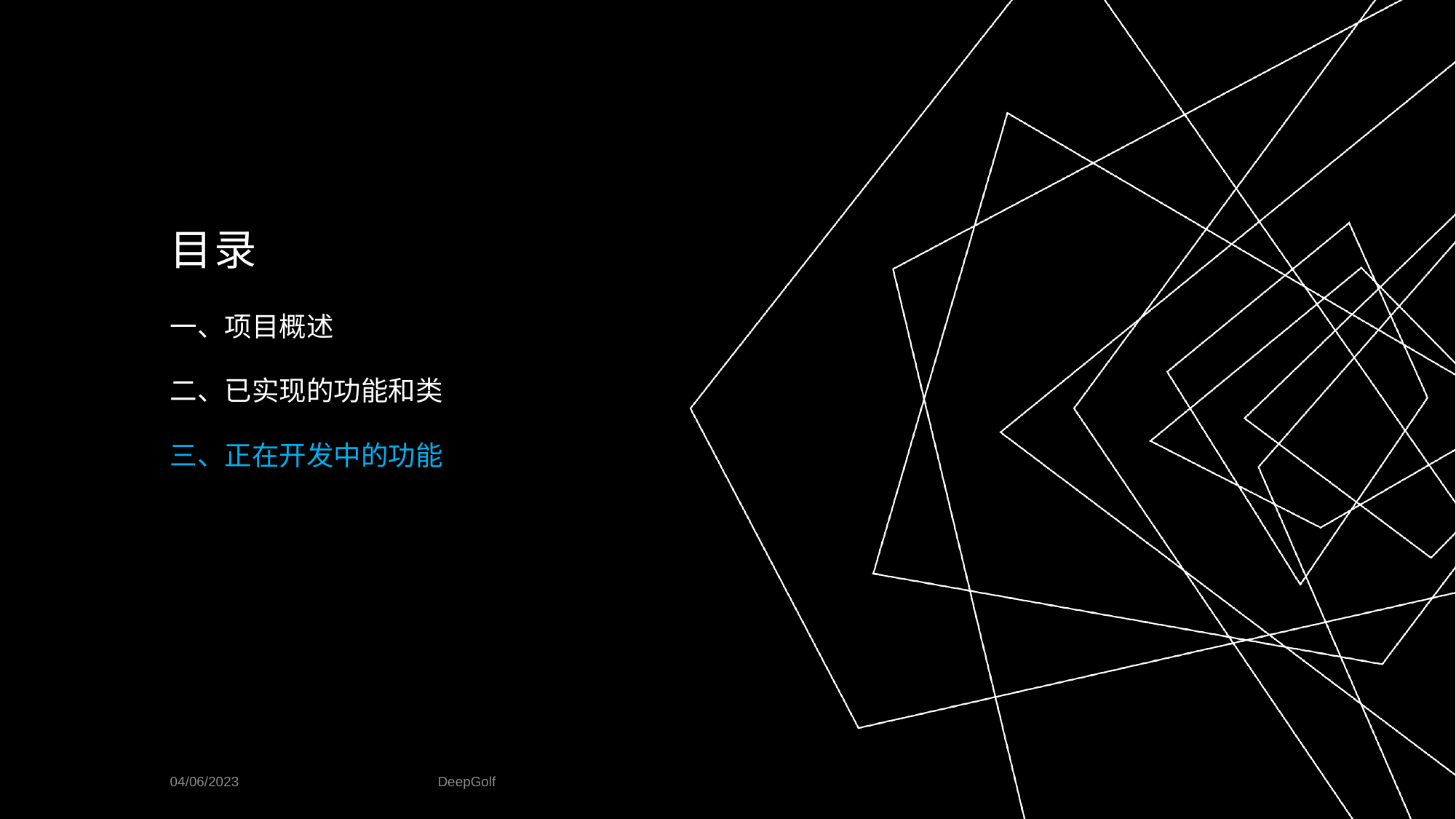

# 目录
一、项目概述
二、已实现的功能和类
三、正在开发中的功能
DeepGolf
04/06/2023
14